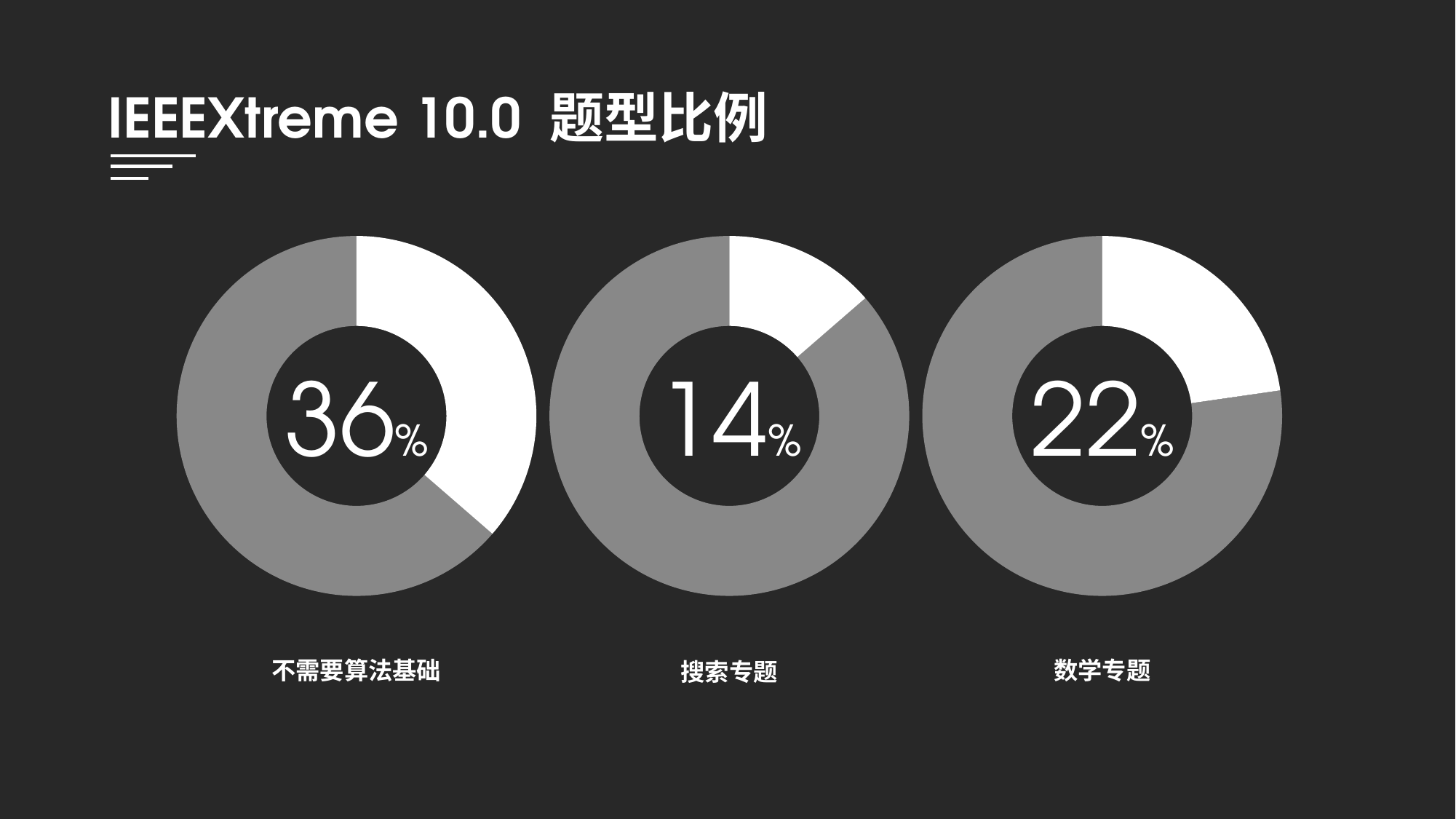

IEEEXtreme 10.0 题型比例

### Chart

| Category | 数量 |
|---|---|
| A | 8.0 |
| 其他 | 14.0 |
36%
不需要算法基础

### Chart

| Category | 销售额 |
|---|---|
| A | 3.0 |
| 其他 | 19.0 |
14%
搜索专题

### Chart

| Category | 销售额 |
|---|---|
| A | 5.0 |
| 其他 | 17.0 |
22%
数学专题